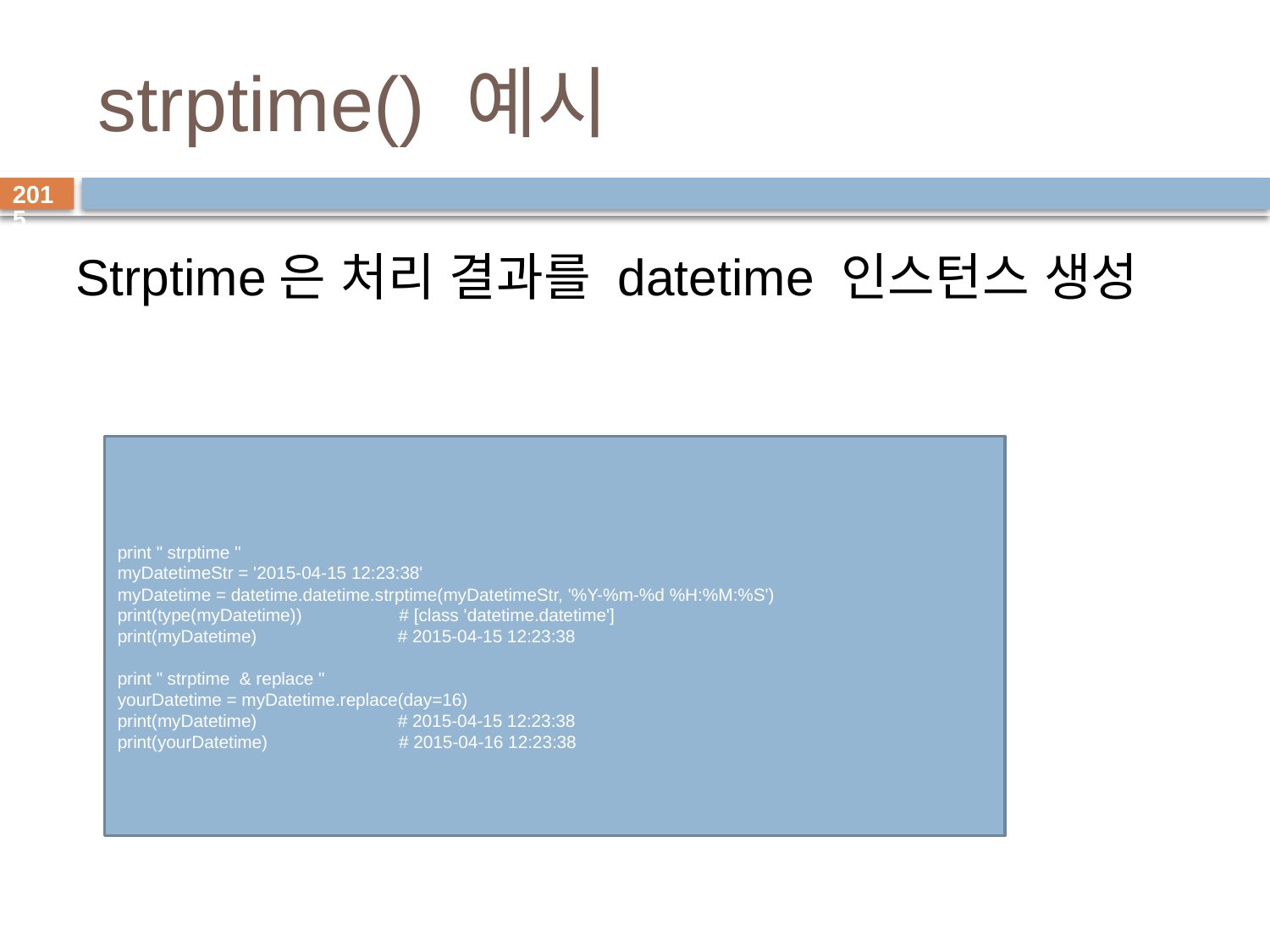

# strptime() 예시
2015
Strptime은 처리 결과를 datetime 인스턴스 생성

print " strptime "
myDatetimeStr = '2015-04-15 12:23:38'
myDatetime = datetime.datetime.strptime(myDatetimeStr, '%Y-%m-%d %H:%M:%S')
print(type(myDatetime))                    # [class 'datetime.datetime']
print(myDatetime)                             # 2015-04-15 12:23:38

print " strptime  & replace "
yourDatetime = myDatetime.replace(day=16)
print(myDatetime)                             # 2015-04-15 12:23:38
print(yourDatetime)                           # 2015-04-16 12:23:38